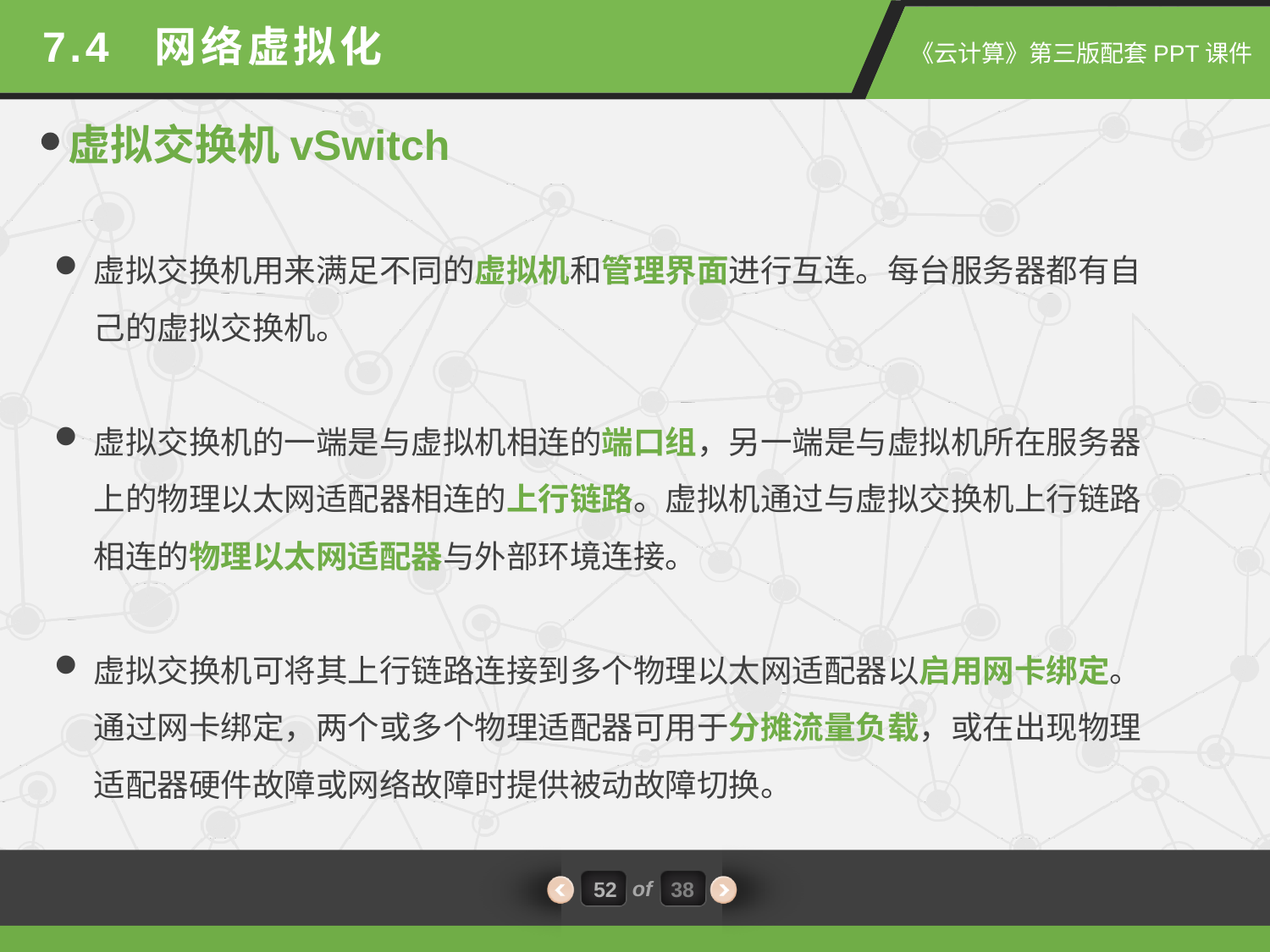

7.4  网络虚拟化
虚拟交换机vSwitch

虚拟交换机用来满足不同的虚拟机和管理界面进行互连。每台服务器都有自己的虚拟交换机。

虚拟交换机的一端是与虚拟机相连的端口组，另一端是与虚拟机所在服务器上的物理以太网适配器相连的上行链路。虚拟机通过与虚拟交换机上行链路相连的物理以太网适配器与外部环境连接。

虚拟交换机可将其上行链路连接到多个物理以太网适配器以启用网卡绑定。通过网卡绑定，两个或多个物理适配器可用于分摊流量负载，或在出现物理适配器硬件故障或网络故障时提供被动故障切换。
52